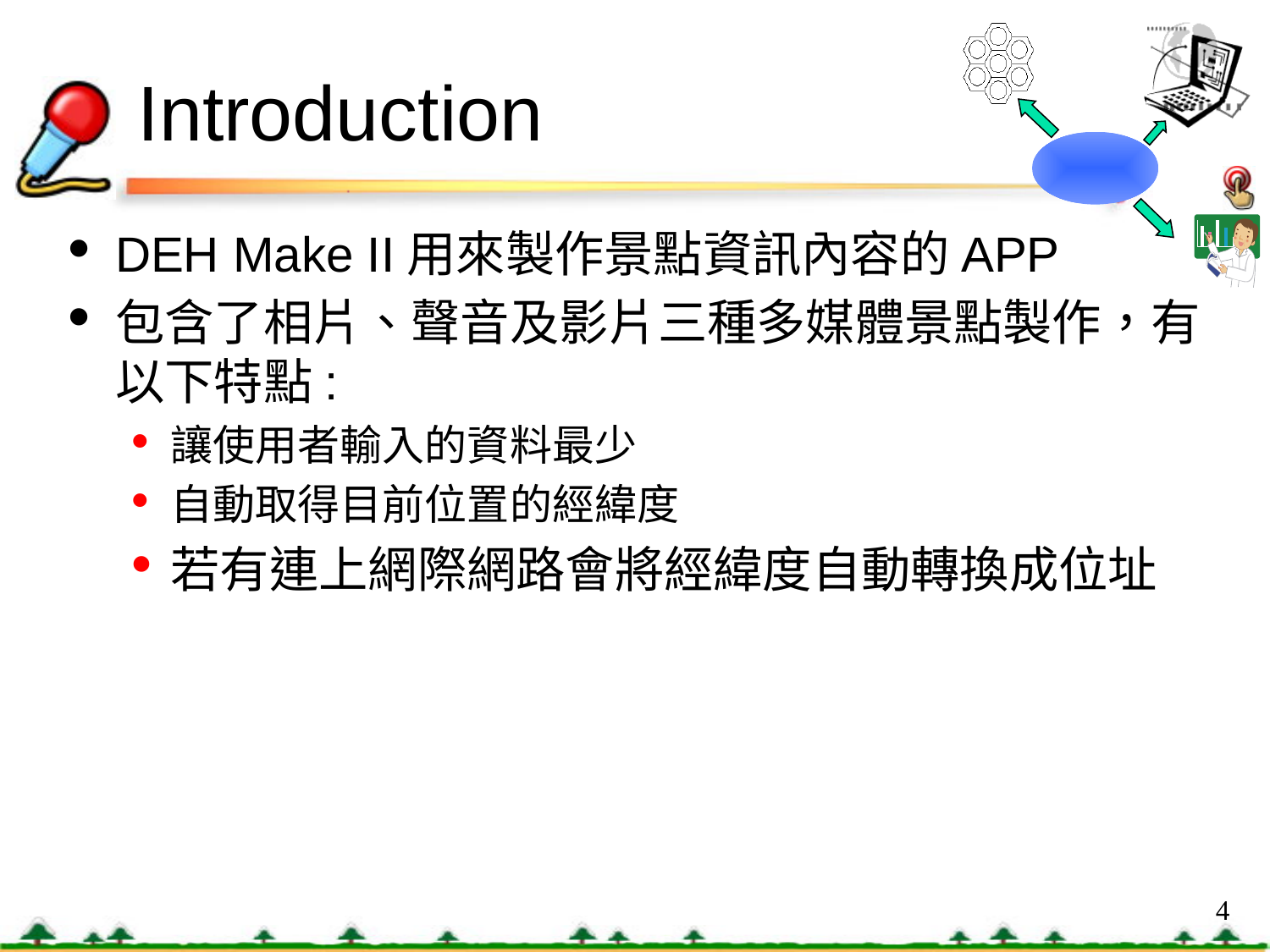

# Introduction
DEH Make II用來製作景點資訊內容的APP
包含了相片、聲音及影片三種多媒體景點製作，有以下特點:
讓使用者輸入的資料最少
自動取得目前位置的經緯度
若有連上網際網路會將經緯度自動轉換成位址

4